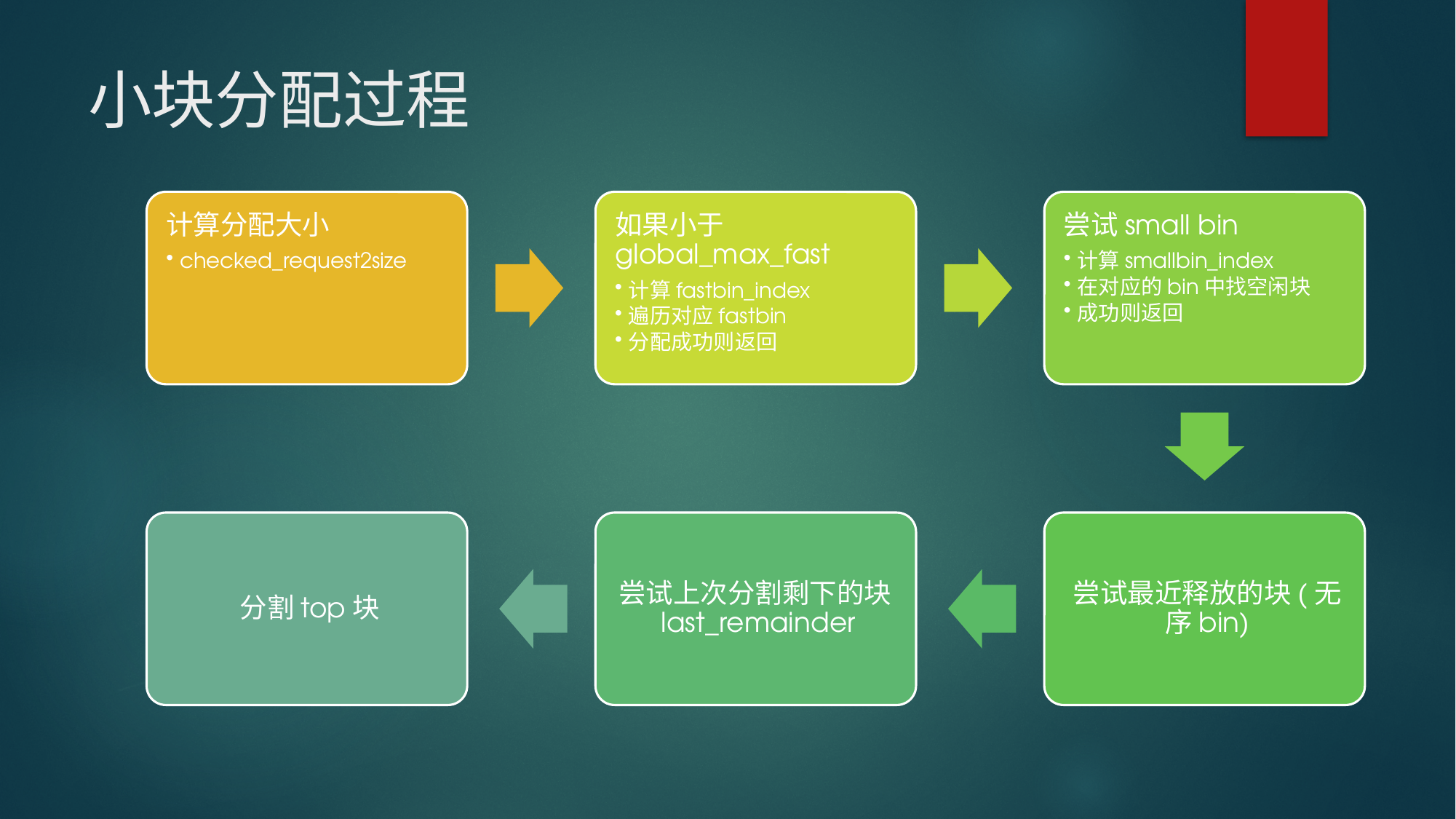

# 小块分配过程
计算分配大小
checked_request2size

如果小于global_max_fast
计算fastbin_index
遍历对应fastbin
分配成功则返回

尝试small bin
计算smallbin_index
在对应的bin中找空闲块
成功则返回

尝试最近释放的块(无序bin)

尝试上次分割剩下的块last_remainder

分割top块